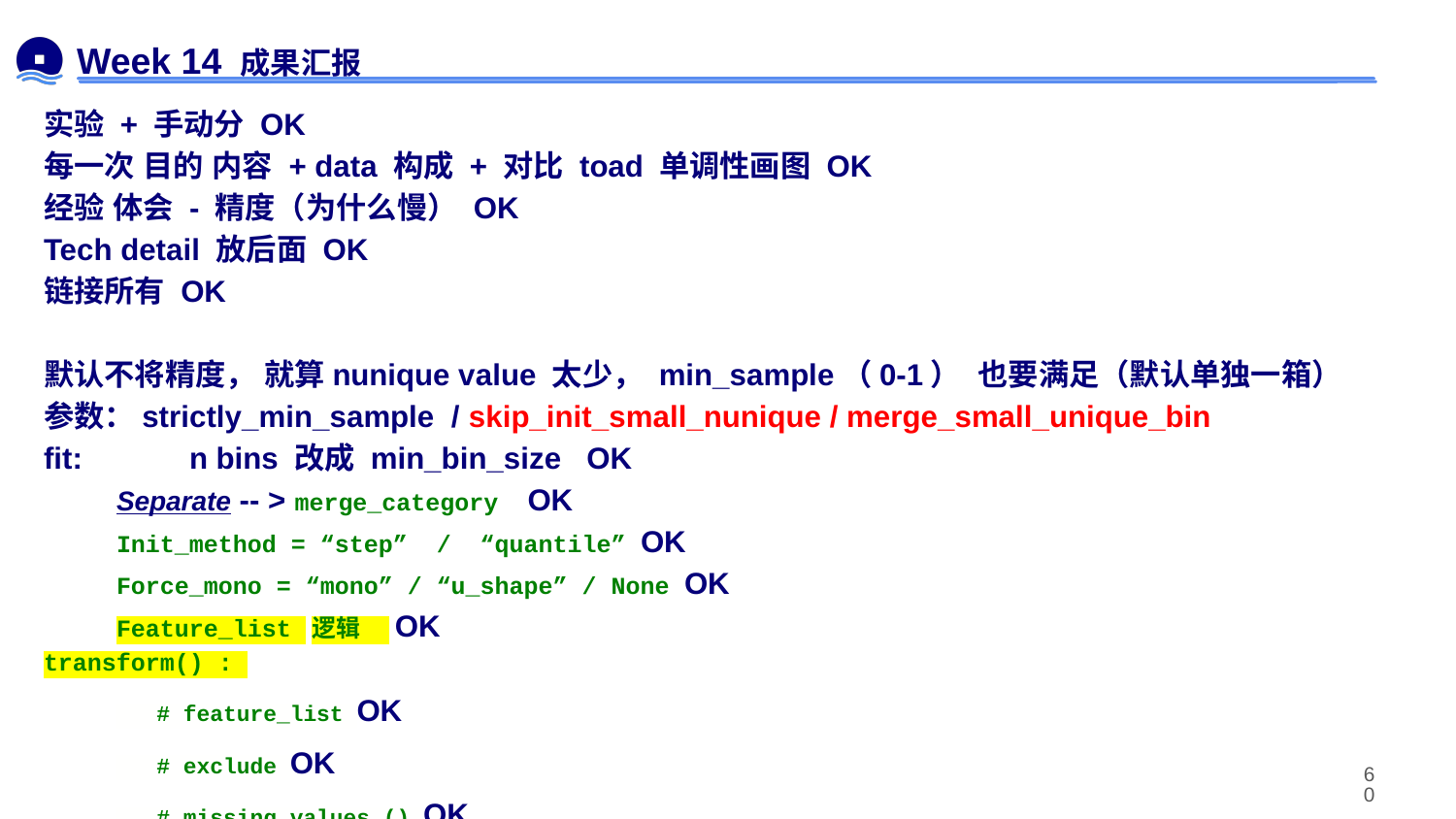

# Week 14 成果汇报

实验 + 手动分 OK
每一次 目的 内容 + data 构成 + 对比 toad 单调性画图 OK
经验 体会 - 精度（为什么慢） OK
Tech detail 放后面 OK
链接所有 OK

默认不将精度， 就算nunique value 太少， min_sample（0-1）  也要满足（默认单独一箱）
参数：strictly_min_sample  / skip_init_small_nunique / merge_small_unique_bin
fit: 	n bins 改成 min_bin_size   OK
Separate -- > merge_category  OK
Init_method = “step”  /  “quantile” OK
Force_mono = “mono” / “u_shape” / None OK
Feature_list 逻辑  OK
transform() :
   # feature_list OK
   # exclude OK
   # missing_values () OK

60